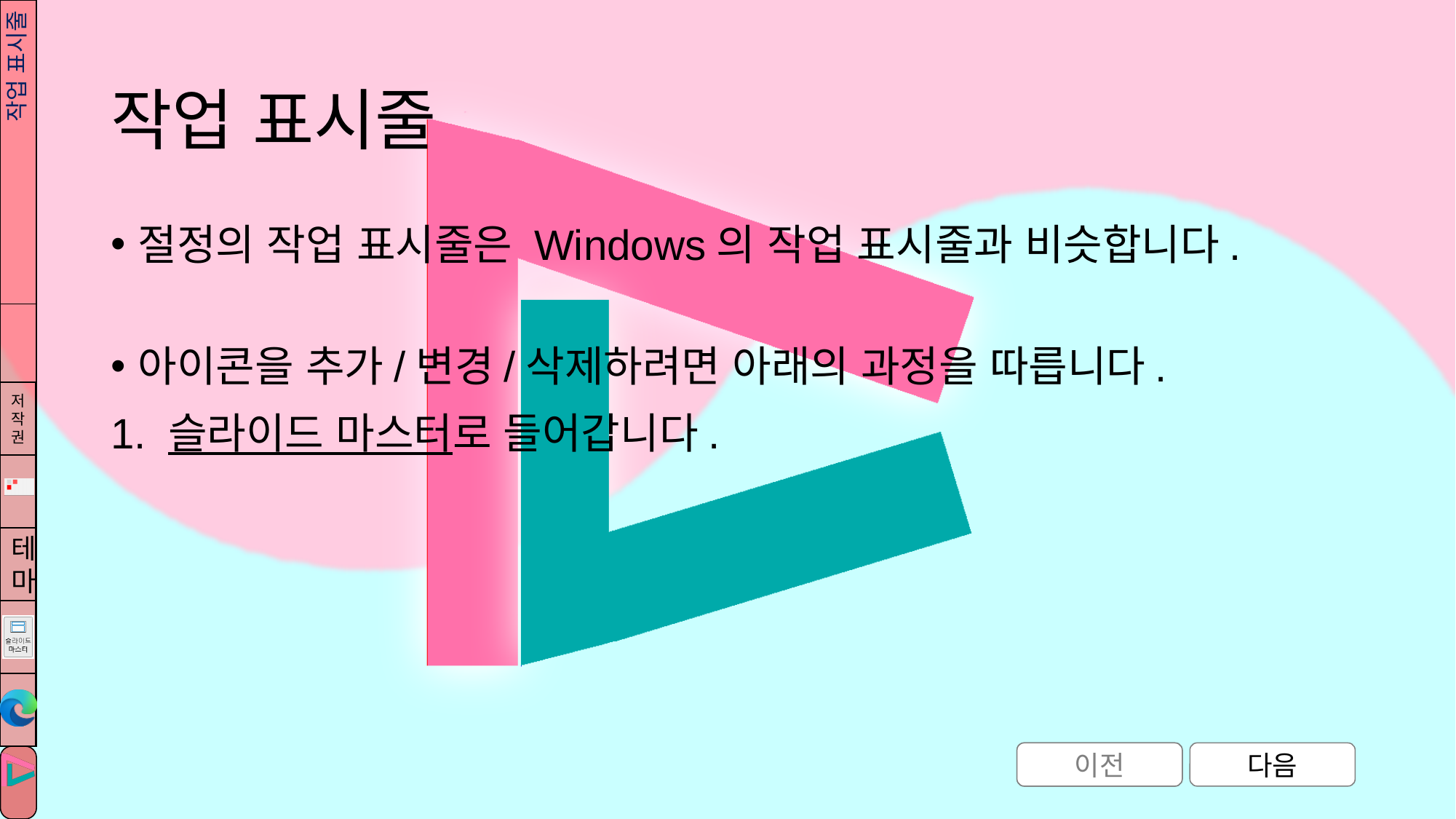

# 작업 표시줄
작업 표시줄
절정의 작업 표시줄은 Windows의 작업 표시줄과 비슷합니다.

아이콘을 추가/변경/삭제하려면 아래의 과정을 따릅니다.
1. 슬라이드 마스터로 들어갑니다.
이전